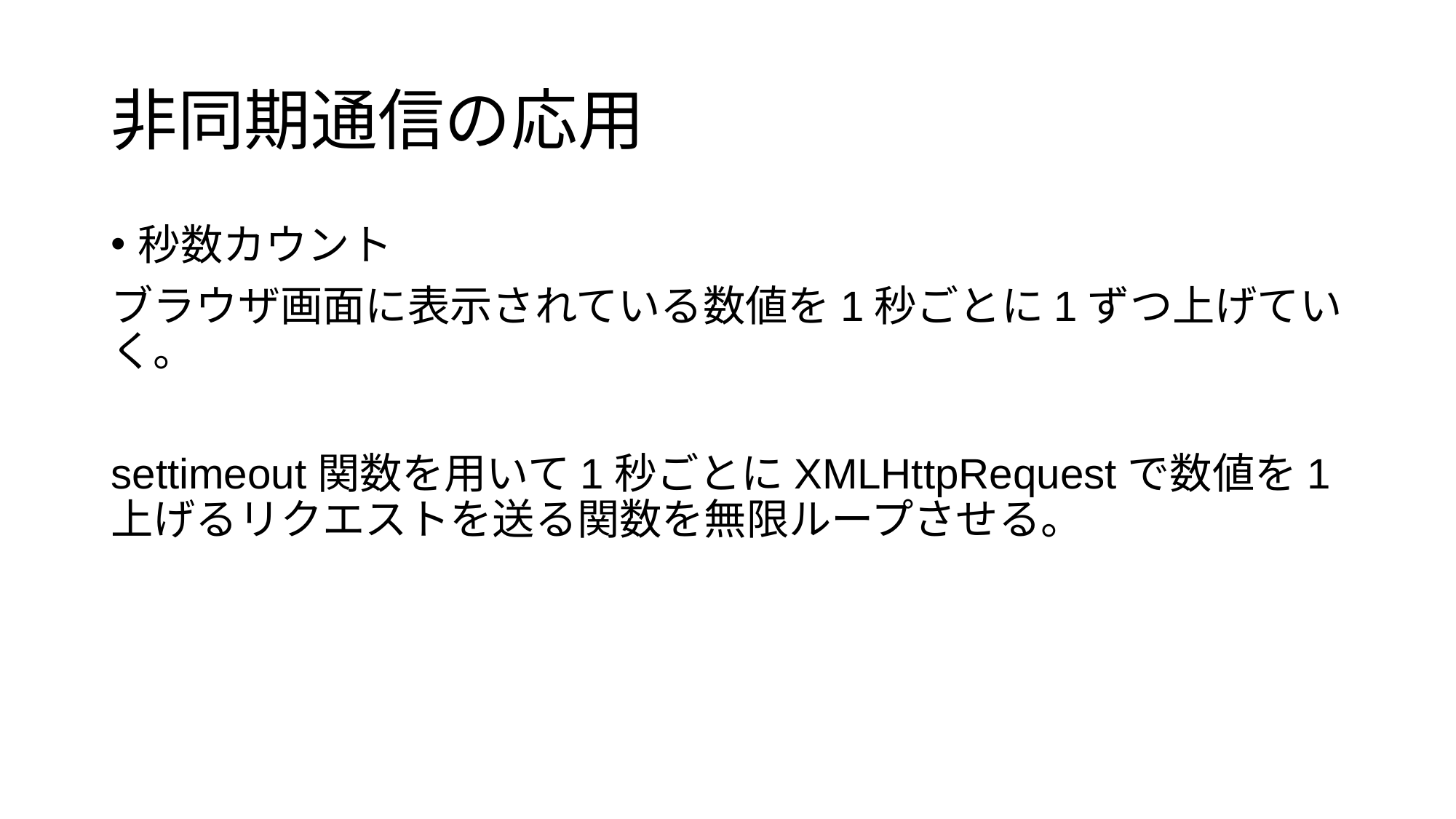

# 非同期通信の応用
秒数カウント
ブラウザ画面に表示されている数値を1秒ごとに1ずつ上げていく。

settimeout関数を用いて1秒ごとにXMLHttpRequestで数値を1上げるリクエストを送る関数を無限ループさせる。